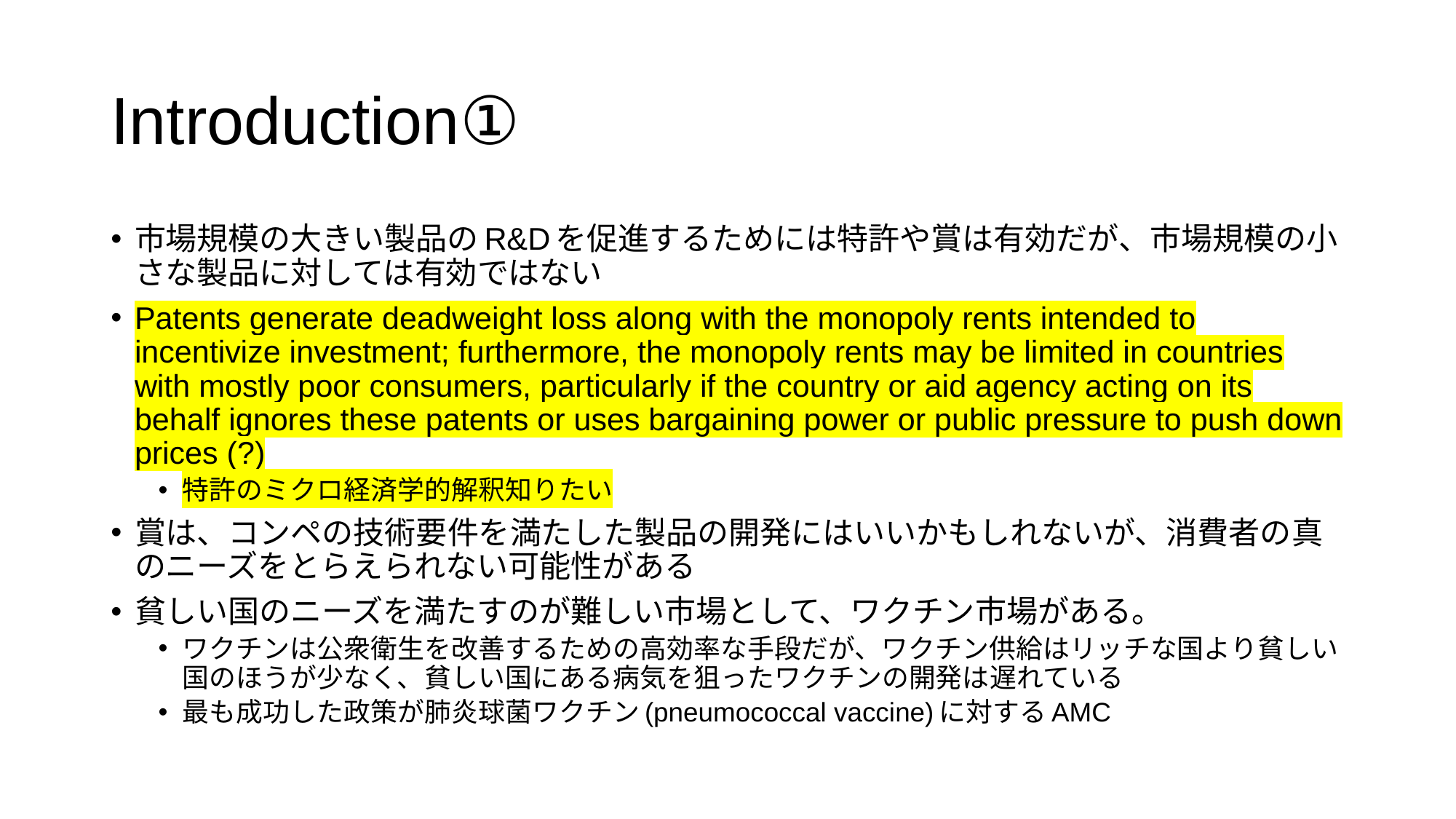

# Introduction①
市場規模の大きい製品のR&Dを促進するためには特許や賞は有効だが、市場規模の小さな製品に対しては有効ではない
Patents generate deadweight loss along with the monopoly rents intended to incentivize investment; furthermore, the monopoly rents may be limited in countries with mostly poor consumers, particularly if the country or aid agency acting on its behalf ignores these patents or uses bargaining power or public pressure to push down prices (?)
特許のミクロ経済学的解釈知りたい
賞は、コンペの技術要件を満たした製品の開発にはいいかもしれないが、消費者の真のニーズをとらえられない可能性がある
貧しい国のニーズを満たすのが難しい市場として、ワクチン市場がある。
ワクチンは公衆衛生を改善するための高効率な手段だが、ワクチン供給はリッチな国より貧しい国のほうが少なく、貧しい国にある病気を狙ったワクチンの開発は遅れている
最も成功した政策が肺炎球菌ワクチン(pneumococcal vaccine)に対するAMC